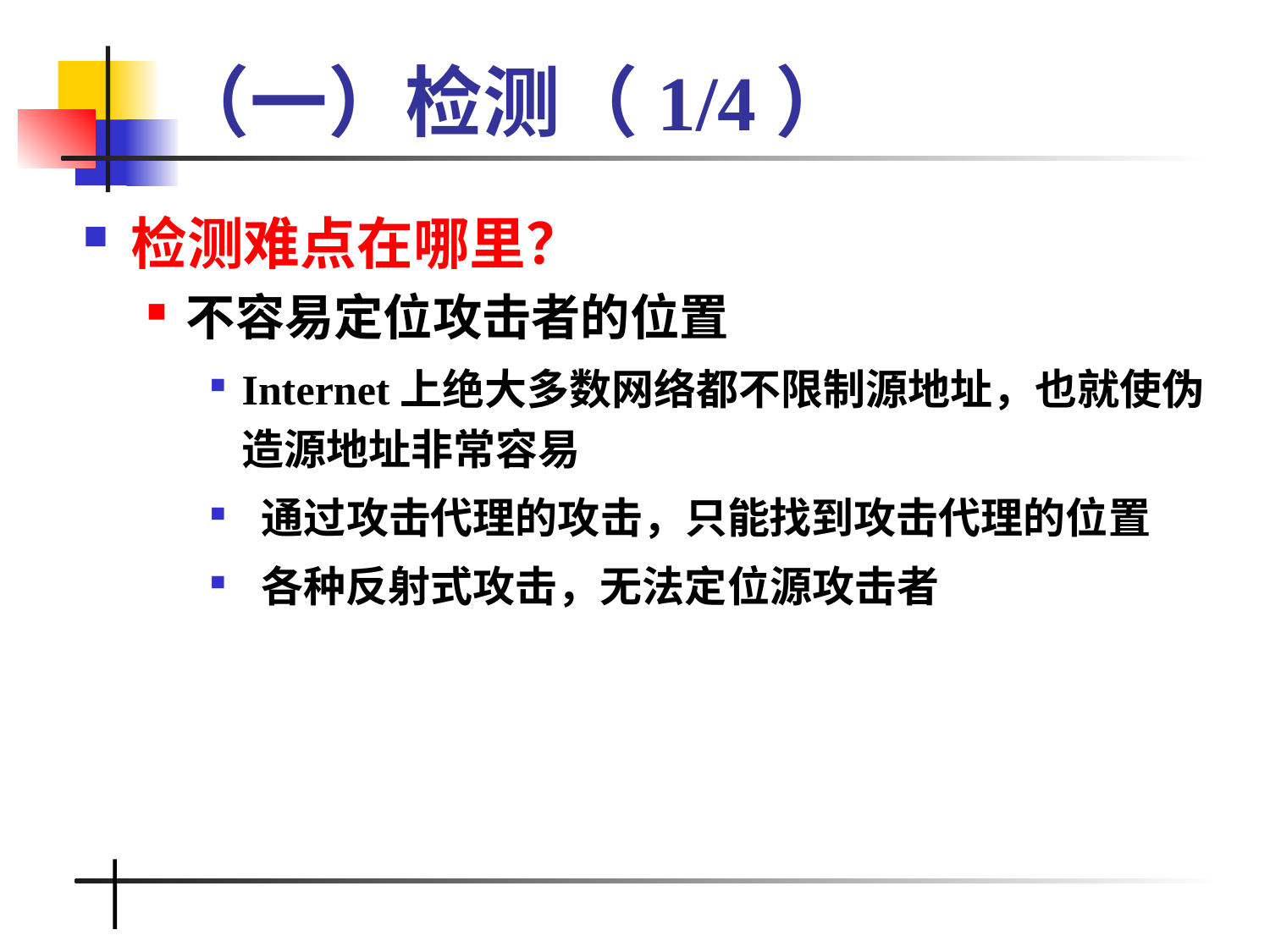

# （一）检测（1/4）
检测难点在哪里？
不容易定位攻击者的位置
Internet上绝大多数网络都不限制源地址，也就使伪造源地址非常容易
 通过攻击代理的攻击，只能找到攻击代理的位置
 各种反射式攻击，无法定位源攻击者